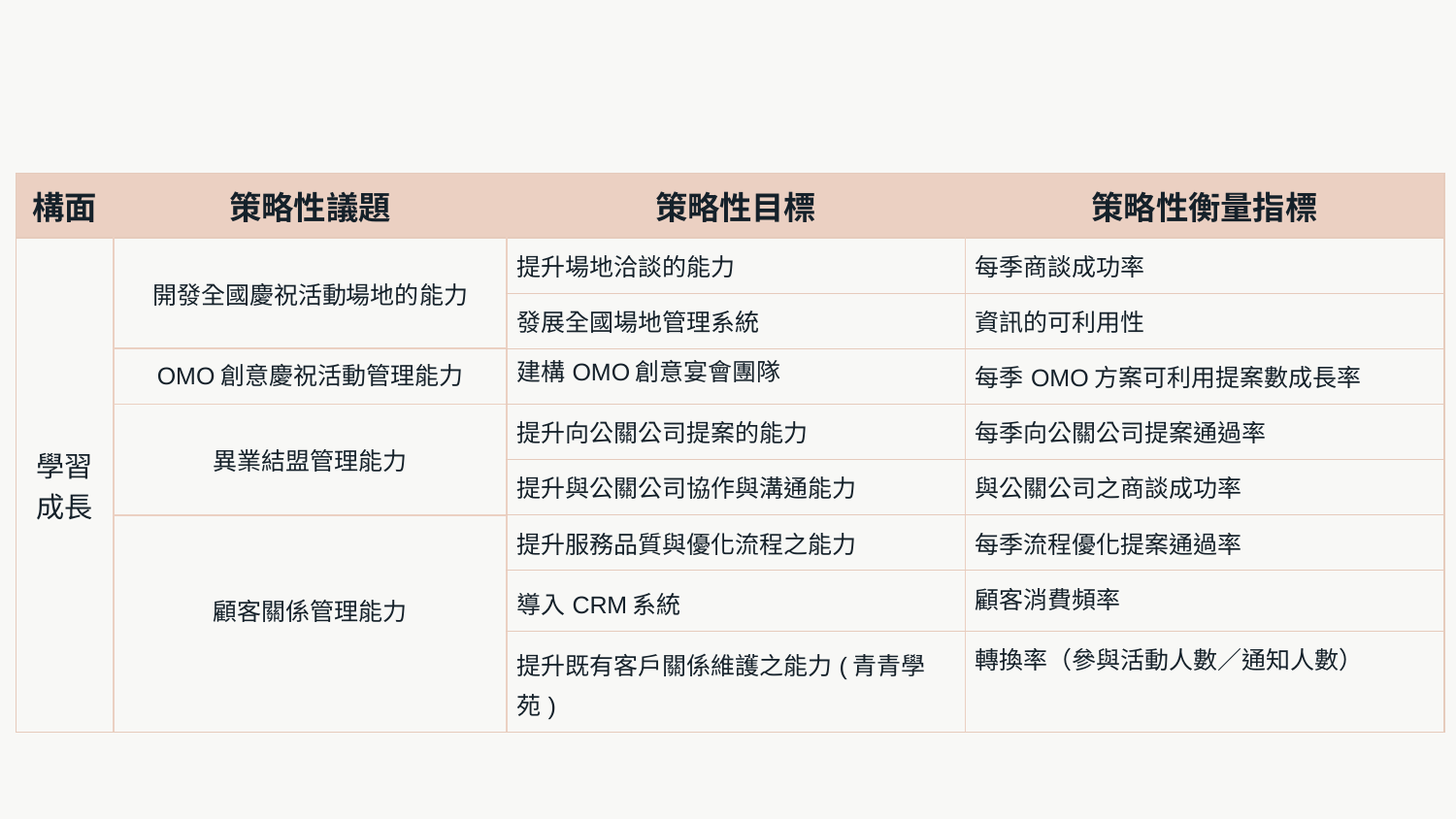

| 構面 | 策略性議題 | 策略性目標 | 策略性衡量指標 |
| --- | --- | --- | --- |
| 學習成長 | 開發全國慶祝活動場地的能力 | 提升場地洽談的能力 | 每季商談成功率 |
|  |  | 發展全國場地管理系統 | 資訊的可利用性 |
|  | OMO創意慶祝活動管理能力 | 建構OMO創意宴會團隊 | 每季OMO方案可利用提案數成長率 |
|  | 異業結盟管理能力 | 提升向公關公司提案的能力 | 每季向公關公司提案通過率 |
|  |  | 提升與公關公司協作與溝通能力 | 與公關公司之商談成功率 |
|  | 顧客關係管理能力 | 提升服務品質與優化流程之能力 | 每季流程優化提案通過率 |
|  |  | 導入CRM系統 | 顧客消費頻率 |
|  |  | 提升既有客戶關係維護之能力(青青學苑) | 轉換率（參與活動人數／通知人數） |